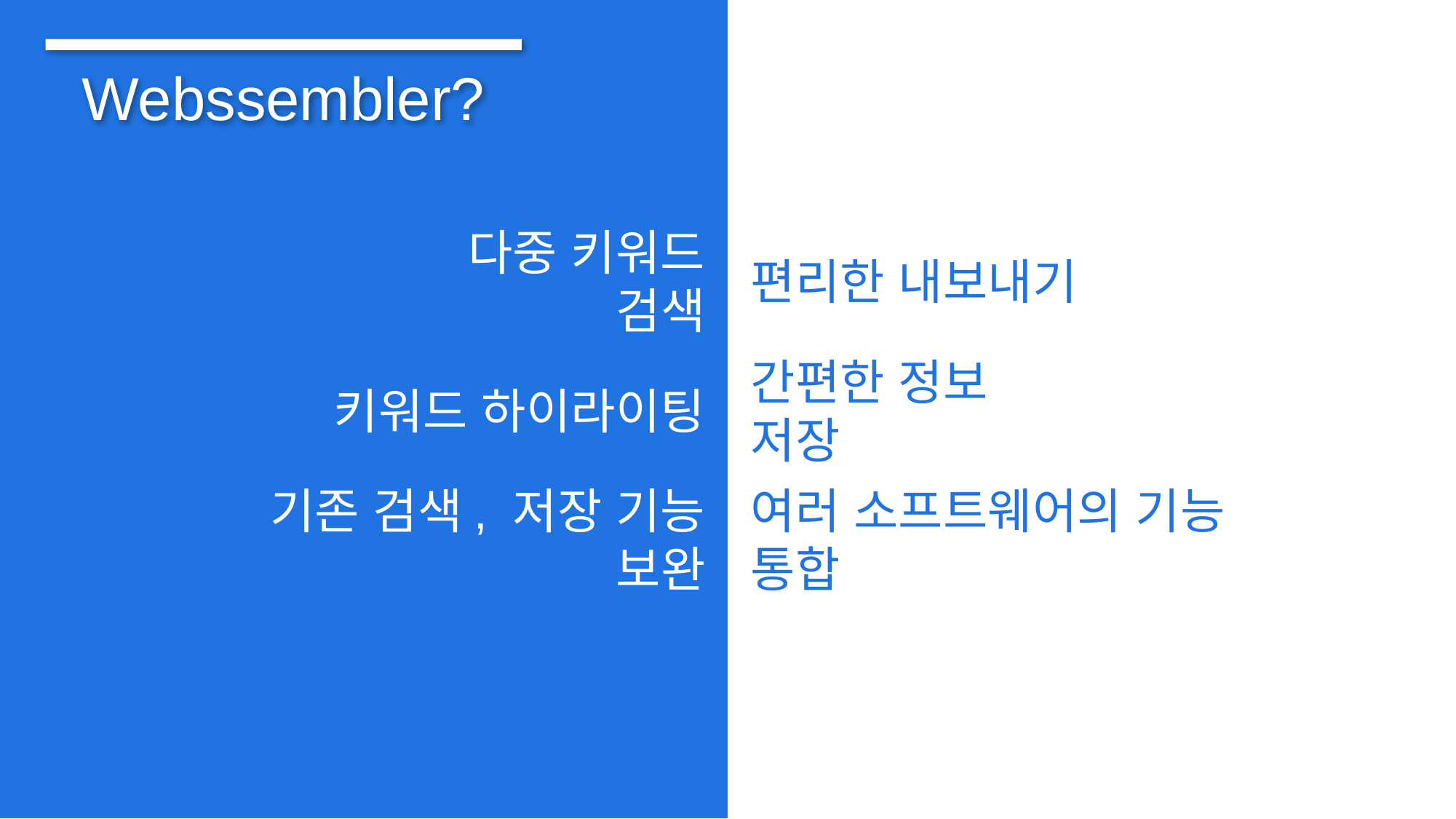

Webssembler?
다중 키워드 검색
편리한 내보내기
 키워드 하이라이팅
간편한 정보 저장
기존 검색, 저장 기능 보완
여러 소프트웨어의 기능 통합